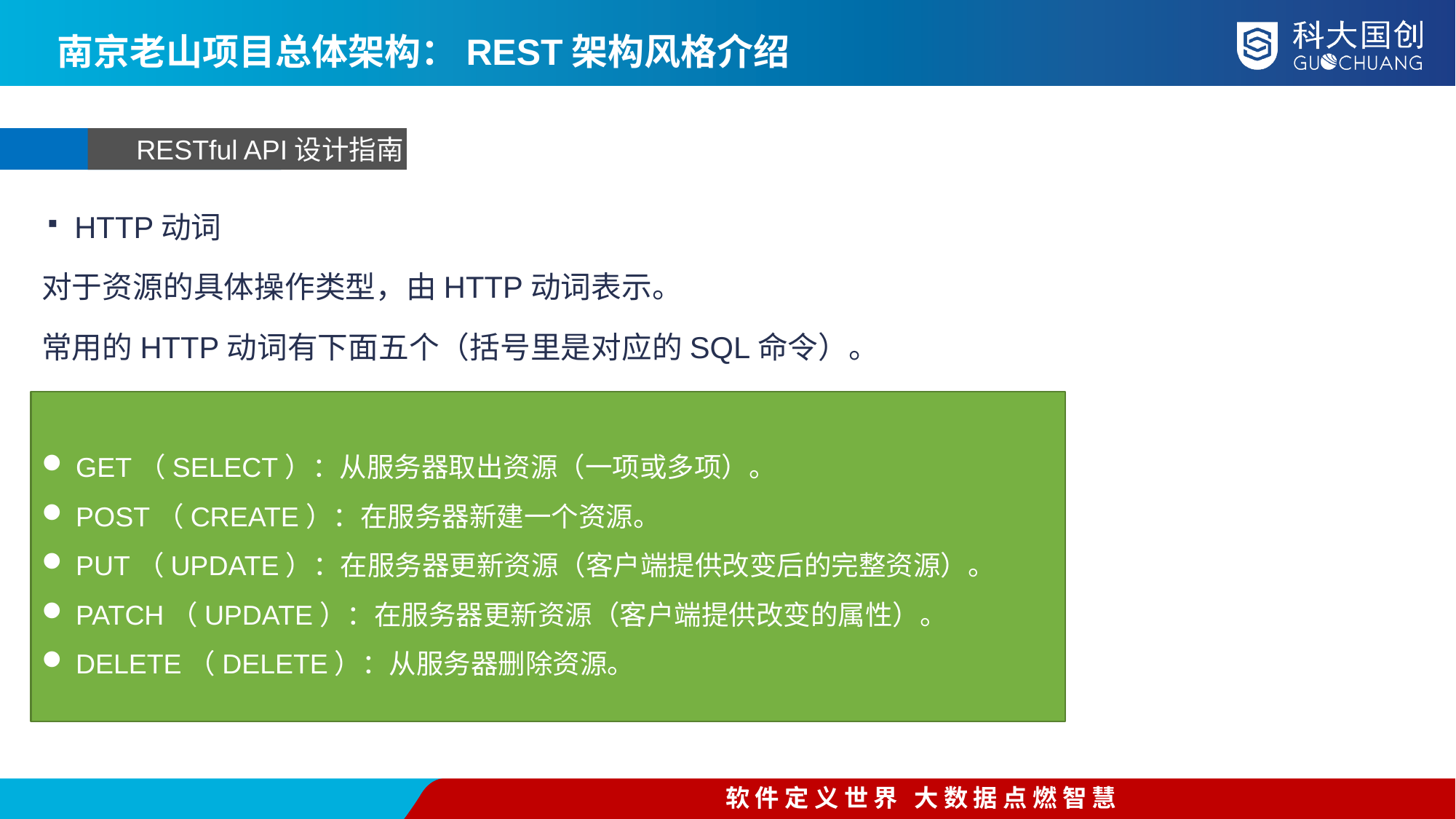

南京老山项目总体架构：REST架构风格介绍
RESTful API设计指南

HTTP动词
对于资源的具体操作类型，由HTTP动词表示。
常用的HTTP动词有下面五个（括号里是对应的SQL命令）。

GET（SELECT）：从服务器取出资源（一项或多项）。
POST（CREATE）：在服务器新建一个资源。
PUT（UPDATE）：在服务器更新资源（客户端提供改变后的完整资源）。
PATCH（UPDATE）：在服务器更新资源（客户端提供改变的属性）。
DELETE（DELETE）：从服务器删除资源。